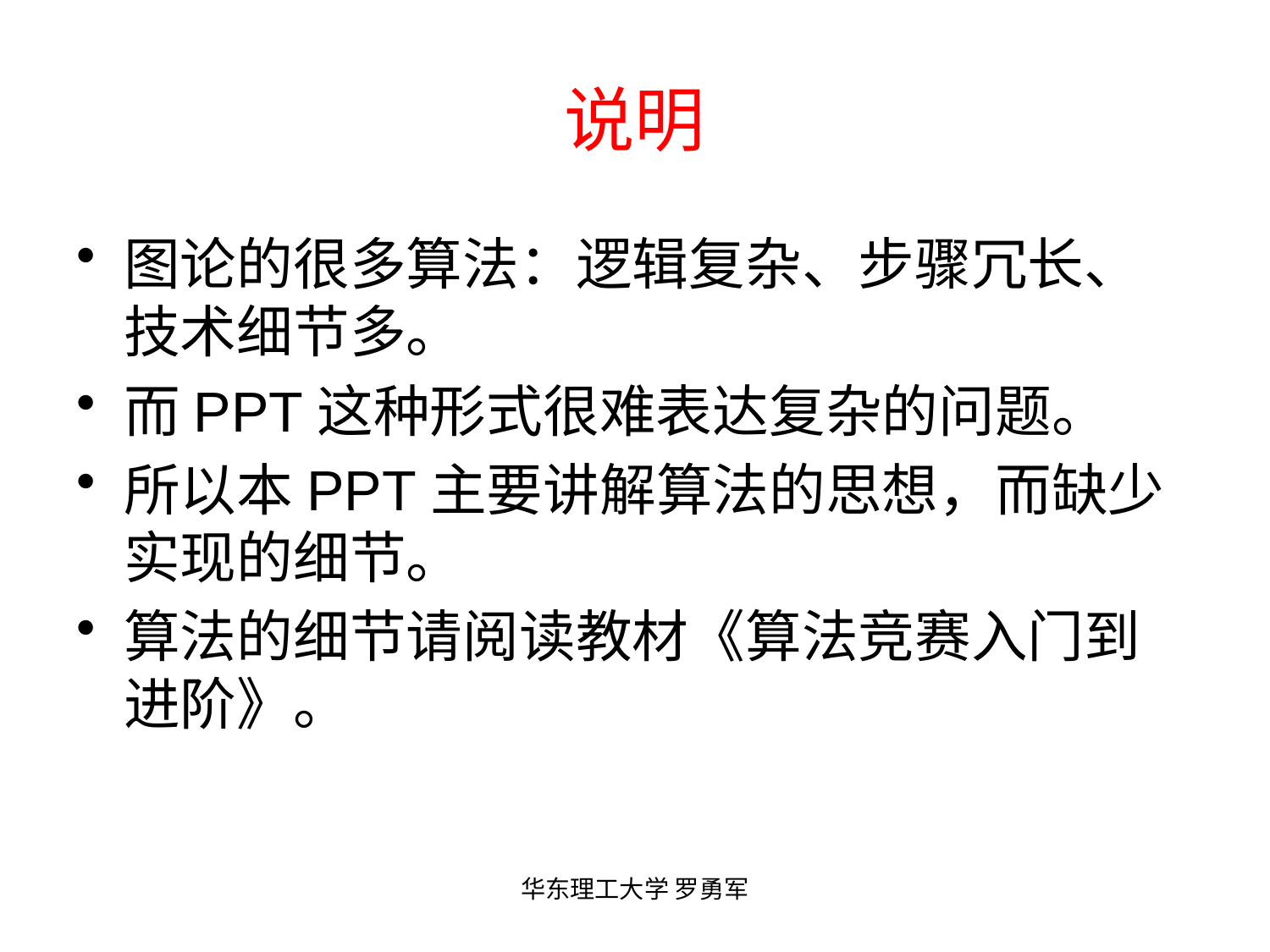

# 说明
图论的很多算法：逻辑复杂、步骤冗长、技术细节多。
而PPT这种形式很难表达复杂的问题。
所以本PPT主要讲解算法的思想，而缺少实现的细节。
算法的细节请阅读教材《算法竞赛入门到进阶》。
华东理工大学 罗勇军